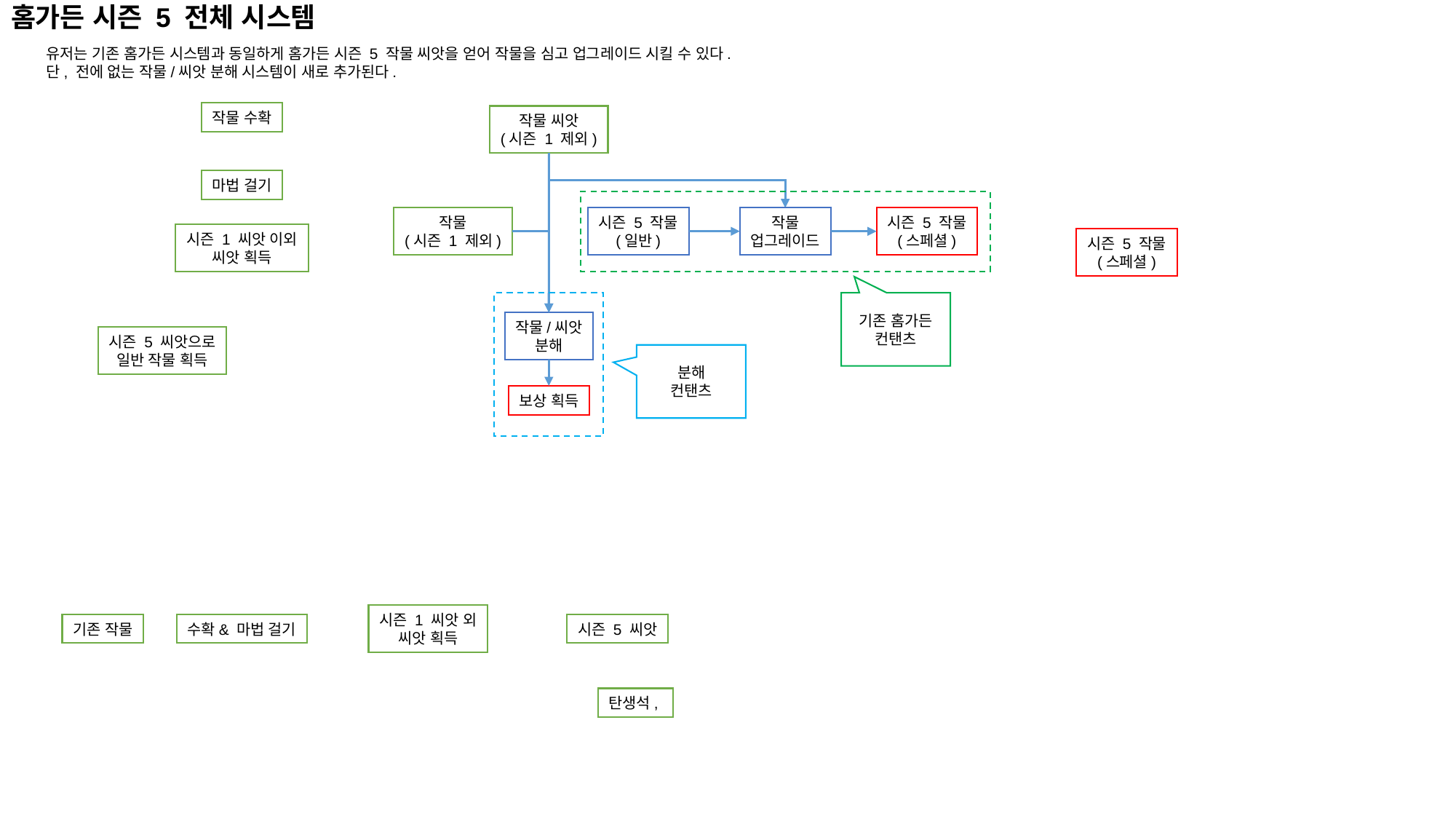

# 홈가든 시즌 5 전체 시스템
유저는 기존 홈가든 시스템과 동일하게 홈가든 시즌 5 작물 씨앗을 얻어 작물을 심고 업그레이드 시킬 수 있다.
단, 전에 없는 작물/씨앗 분해 시스템이 새로 추가된다.
작물 수확
작물 씨앗
(시즌 1 제외)

작물
(시즌 1 제외)
시즌 5 작물
(일반)
작물
업그레이드
시즌 5 작물
(스페셜)
기존 홈가든
컨탠츠

작물/씨앗
분해
분해
컨탠츠
보상 획득
마법 걸기
시즌 1 씨앗 이외
씨앗 획득
시즌 5 작물
(스페셜)
시즌 5 씨앗으로
일반 작물 획득
시즌 1 씨앗 외
씨앗 획득
기존 작물
수확& 마법 걸기
시즌 5 씨앗
탄생석,